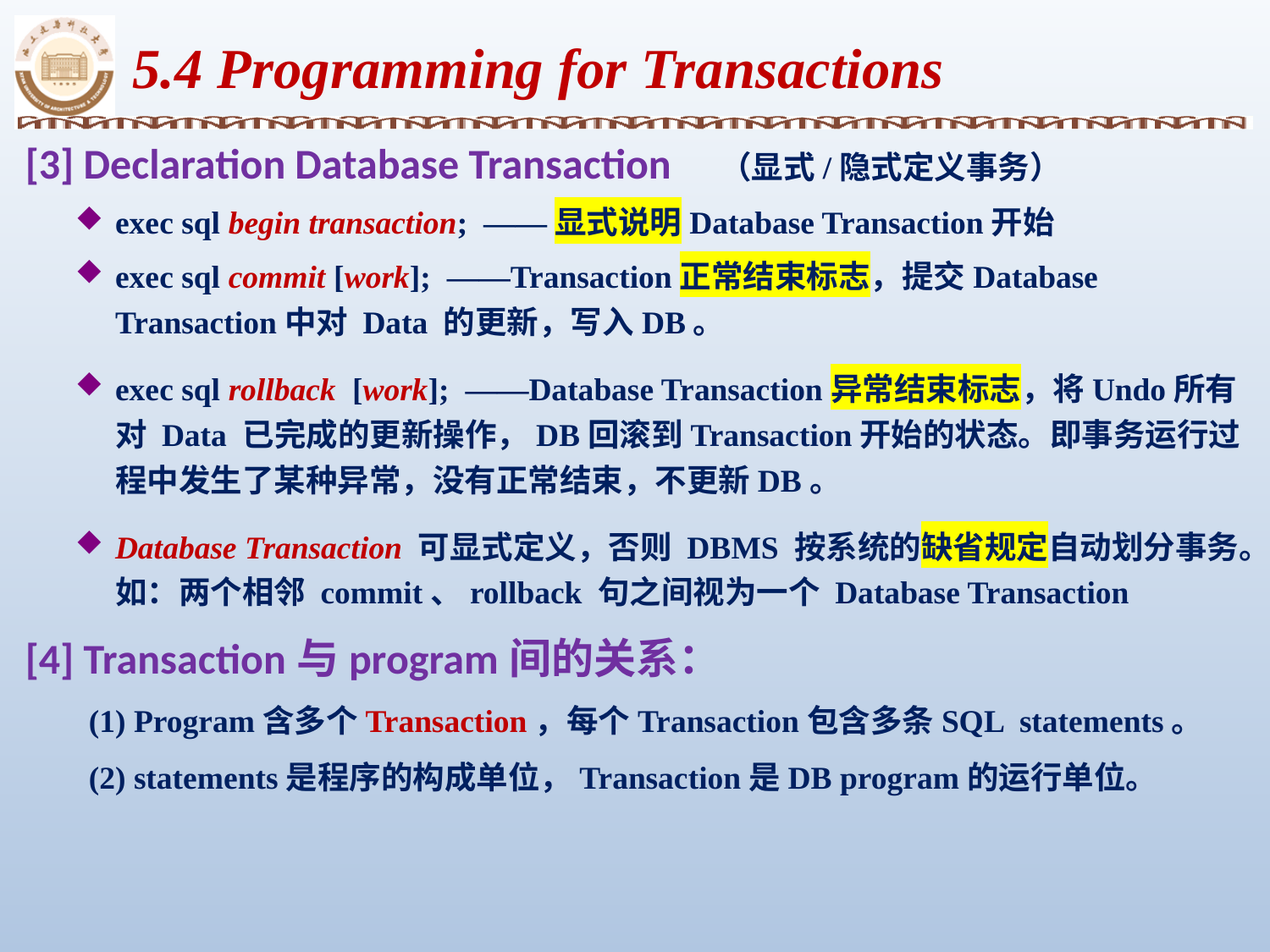

5.4 Programming for Transactions
[3] Declaration Database Transaction    （显式/隐式定义事务）
exec sql begin transaction;  ——显式说明Database Transaction开始
exec sql commit [work];  ——Transaction正常结束标志，提交Database Transaction中对 Data 的更新，写入DB。
exec sql rollback  [work];  ——Database Transaction异常结束标志，将Undo所有对 Data 已完成的更新操作，DB回滚到Transaction开始的状态。即事务运行过程中发生了某种异常，没有正常结束，不更新DB。
Database Transaction 可显式定义，否则 DBMS 按系统的缺省规定自动划分事务。如：两个相邻 commit、rollback 句之间视为一个 Database Transaction
[4] Transaction与program间的关系：
(1) Program含多个Transaction，每个Transaction包含多条SQL  statements。
(2) statements是程序的构成单位，Transaction是DB program的运行单位。